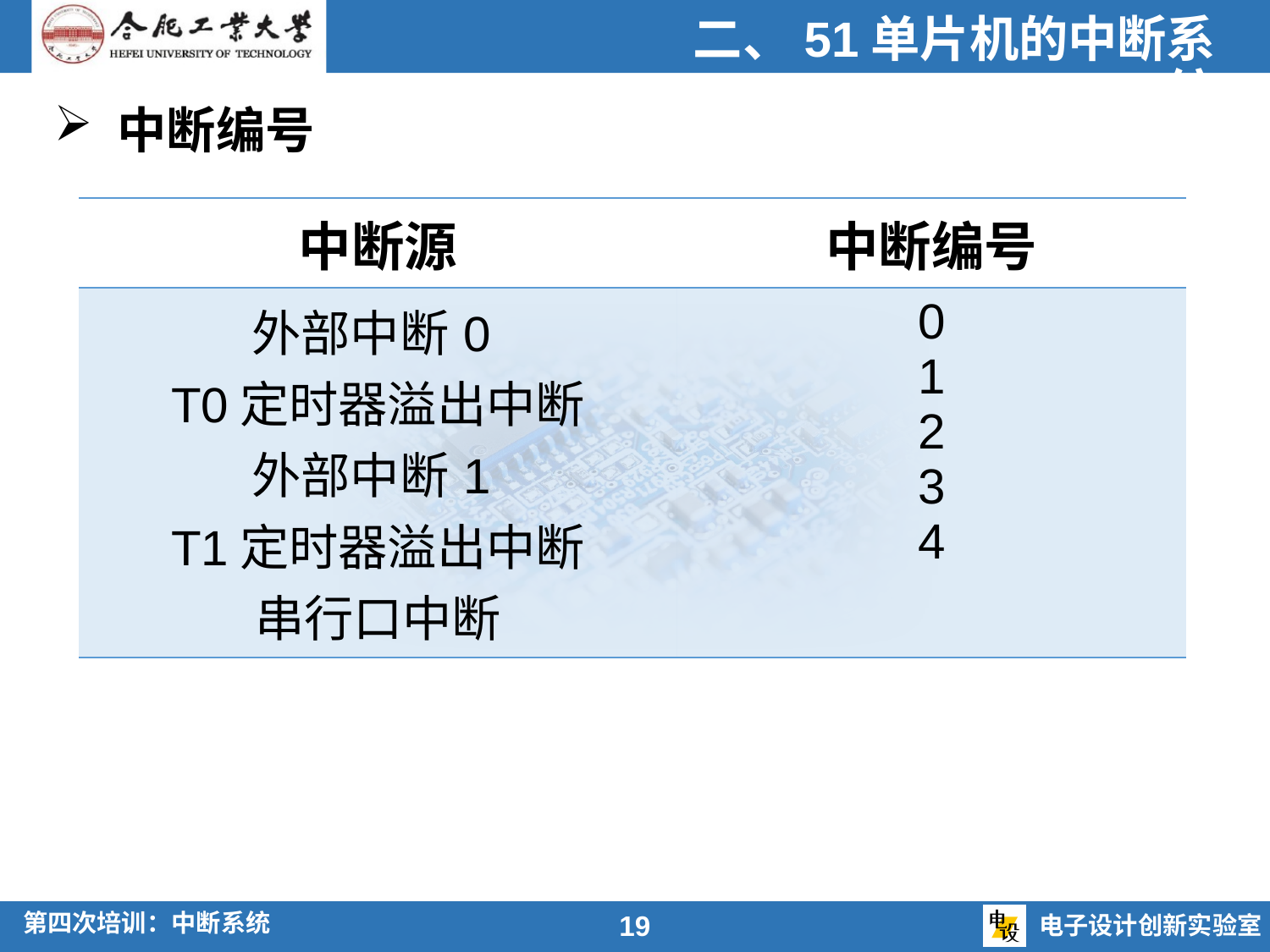

二、51单片机的中断系统
中断编号
| 中断源 | 中断编号 |
| --- | --- |
| 外部中断0 T0定时器溢出中断 外部中断1 T1定时器溢出中断 串行口中断 | 0 1 2 3 4 |

19